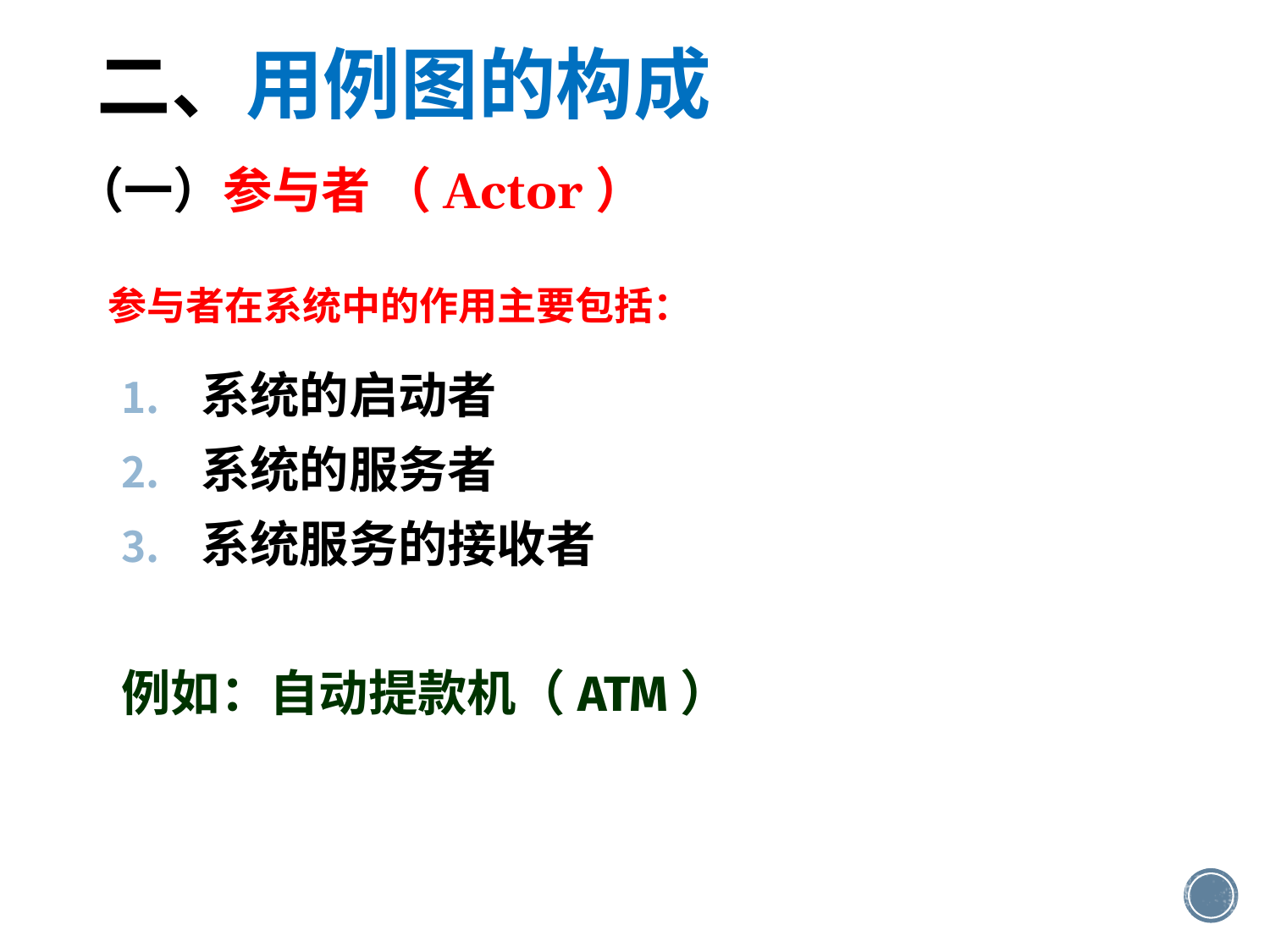

二、用例图的构成
（一）参与者 （Actor）
# 参与者在系统中的作用主要包括：
系统的启动者
系统的服务者
系统服务的接收者

例如：自动提款机（ATM）